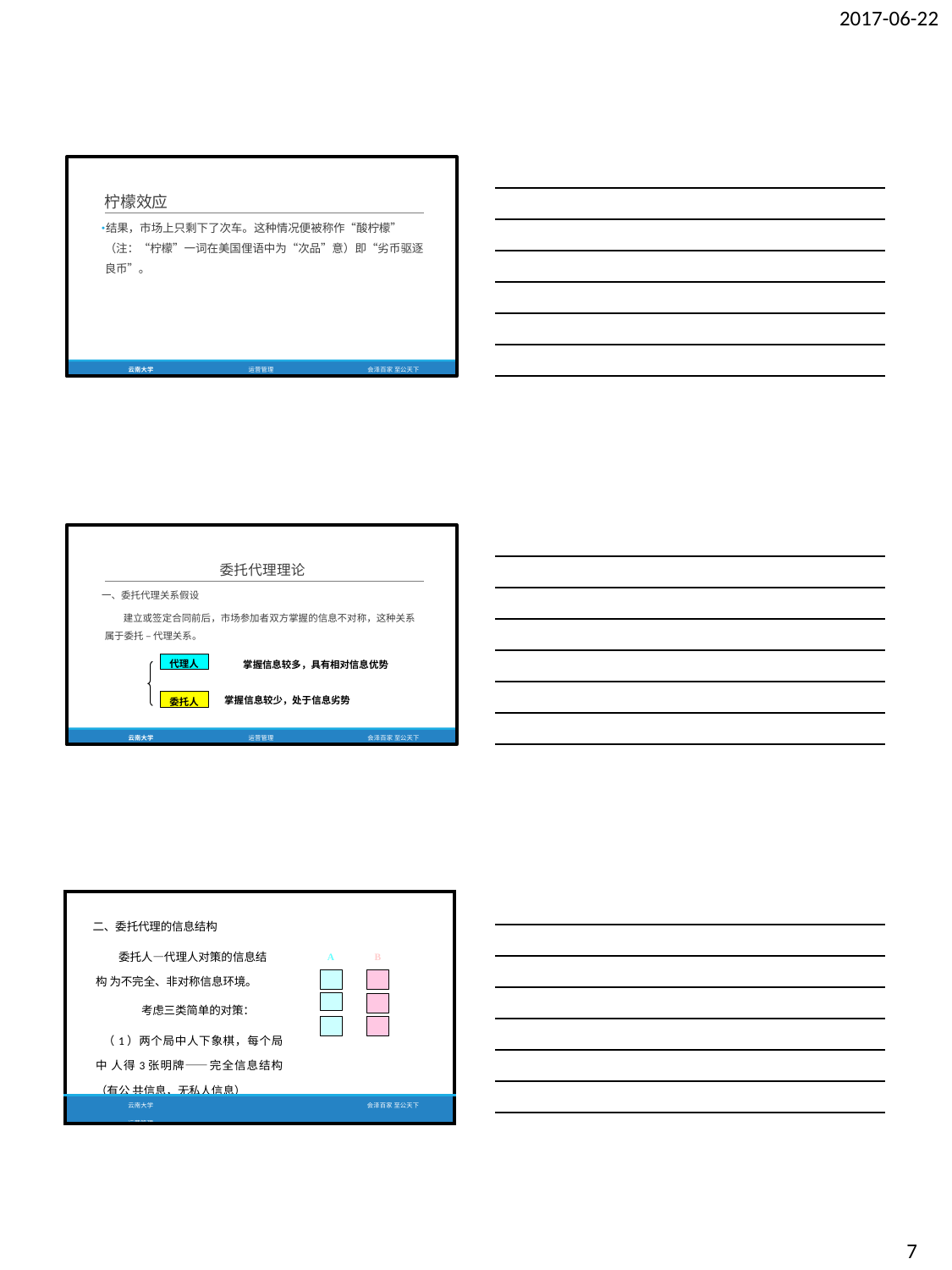

2017-06-22

柠檬效应
结果，市场上只剩下了次车。这种情况便被称作“酸柠檬”
（注：“柠檬”一词在美国俚语中为“次品”意）即“劣币驱逐 良币”。

云南大学
运营管理
会泽百家 至公天下

委托代理理论
一、委托代理关系假设
建立或签定合同前后，市场参加者双方掌握的信息不对称，这种关系 属于委托 – 代理关系。

掌握信息较多，具有相对信息优势

代理人

委托人
掌握信息较少，处于信息劣势

云南大学
运营管理
会泽百家 至公天下

| 二、委托代理的信息结构 委托人—代理人对策的信息结构 为不完全、非对称信息环境。 考虑三类简单的对策： （1）两个局中人下象棋，每个局中 人得3张明牌——完全信息结构（有公 共信息，无私人信息） | A | B |
| --- | --- | --- |
| 云南大学 运营管理 |  | 会泽百家 至公天下 |

7